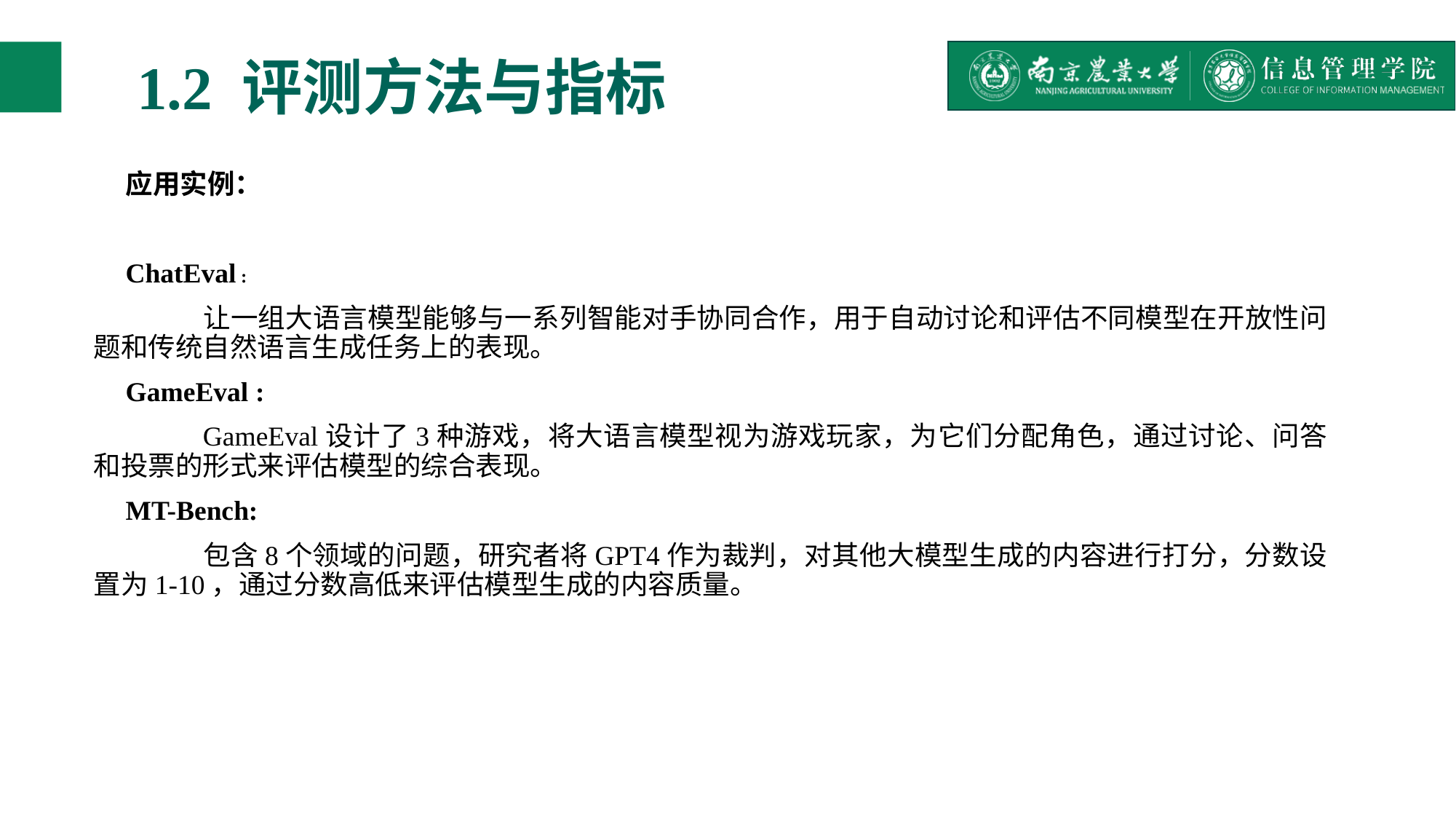

# 1.2 评测方法与指标

应用实例：

ChatEval :
	让一组大语言模型能够与一系列智能对手协同合作，用于自动讨论和评估不同模型在开放性问题和传统自然语言生成任务上的表现。
GameEval :
	GameEval设计了3种游戏，将大语言模型视为游戏玩家，为它们分配角色，通过讨论、问答和投票的形式来评估模型的综合表现。
MT-Bench:
	包含8个领域的问题，研究者将GPT4作为裁判，对其他大模型生成的内容进行打分，分数设置为1-10，通过分数高低来评估模型生成的内容质量。